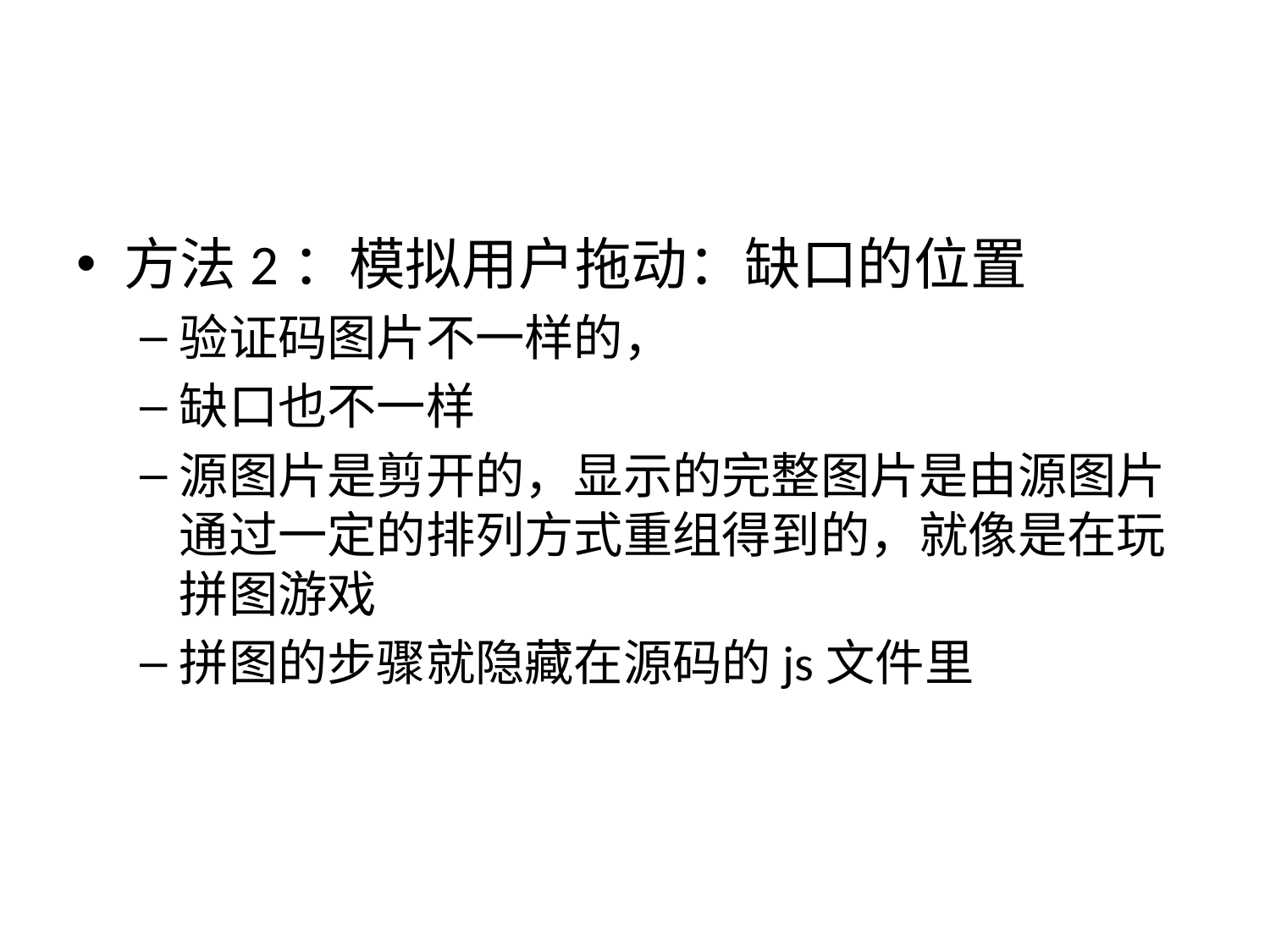

#
方法2：模拟用户拖动：缺口的位置
验证码图片不一样的，
缺口也不一样
源图片是剪开的，显示的完整图片是由源图片通过一定的排列方式重组得到的，就像是在玩拼图游戏
拼图的步骤就隐藏在源码的js文件里